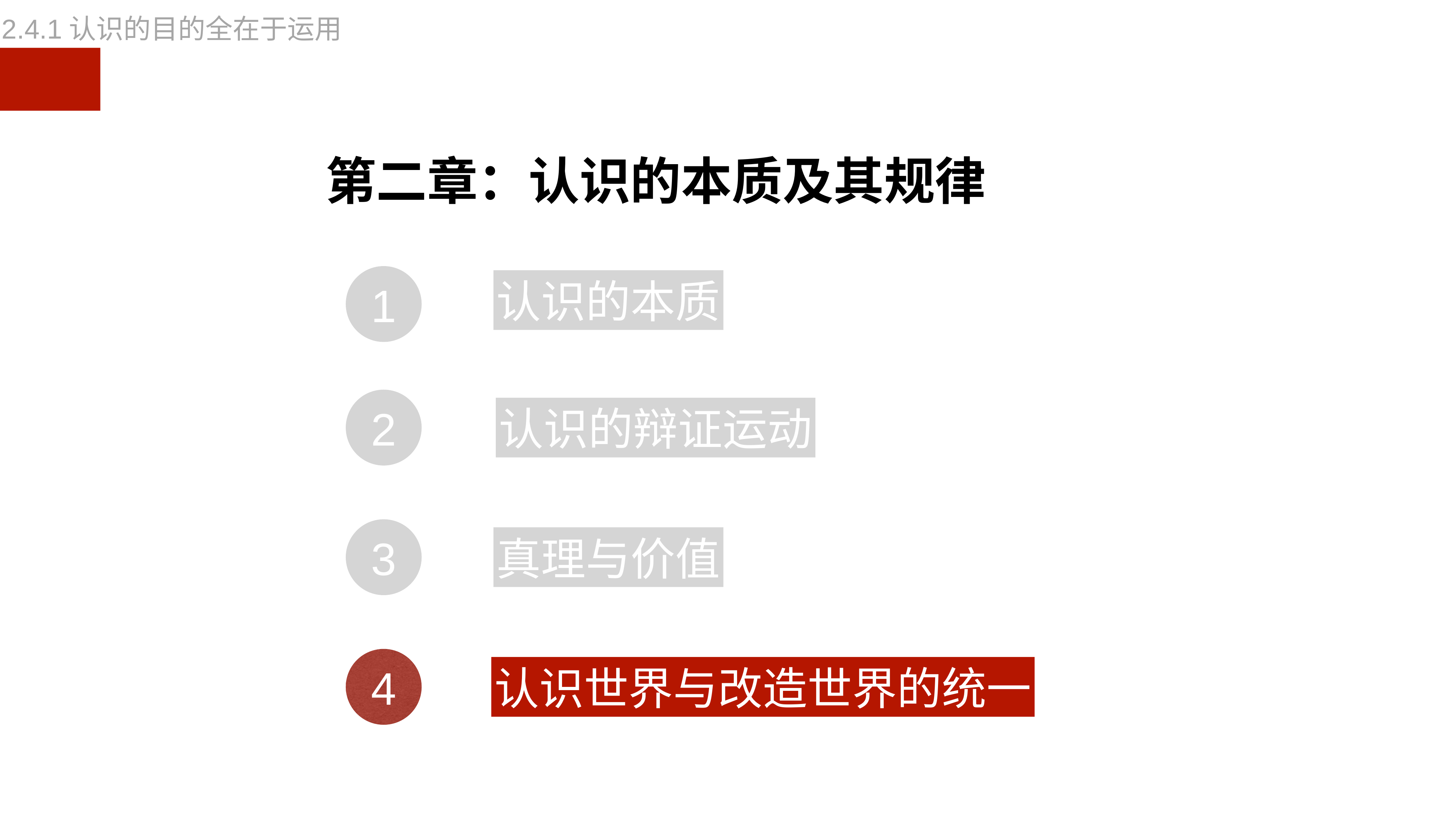

2.4.1认识的目的全在于运用
第二章：认识的本质及其规律
认识的本质
1
2
认识的辩证运动
3
真理与价值
4
认识世界与改造世界的统一